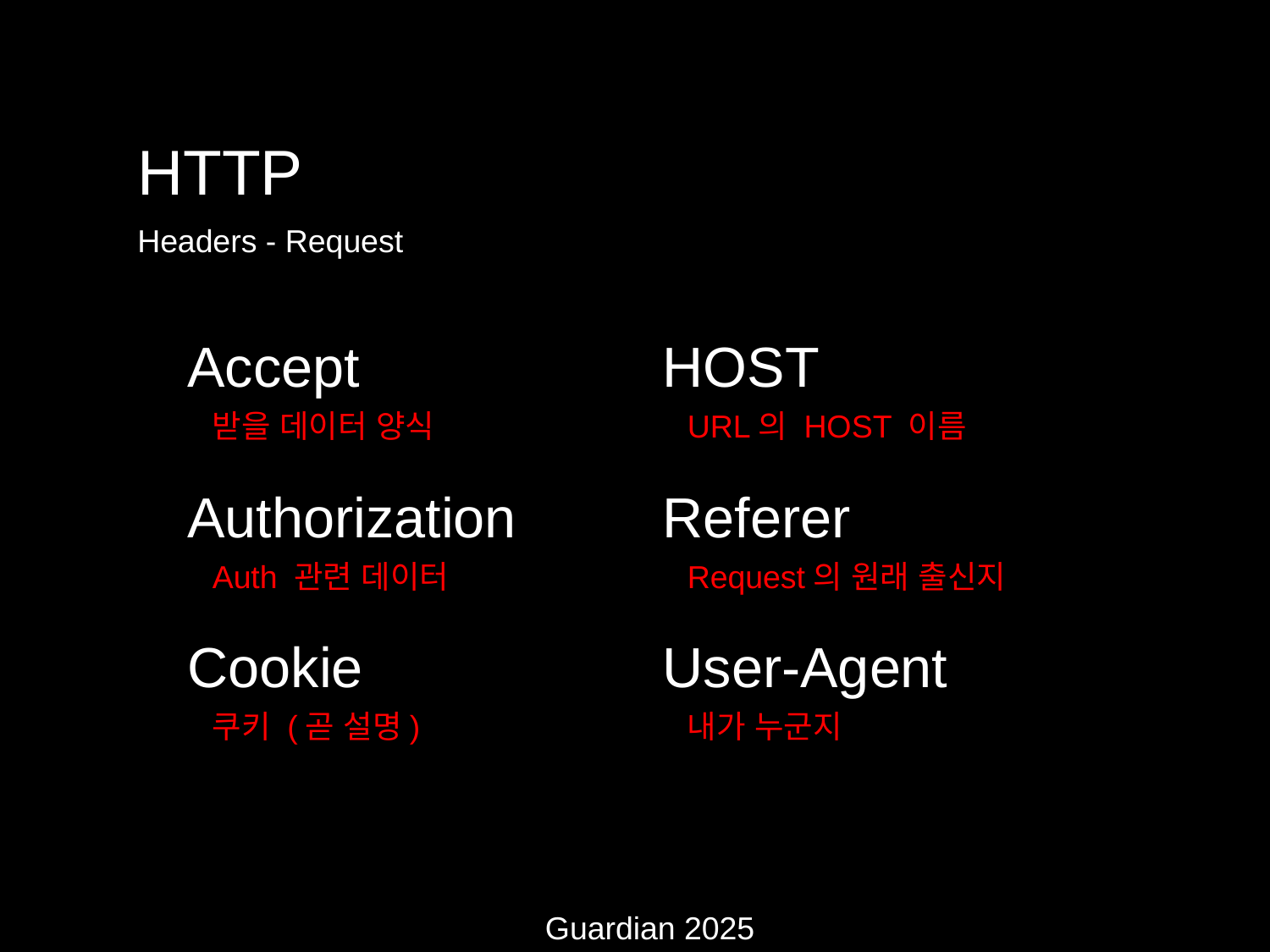

HTTP
Headers - Request
HOST
Accept
받을 데이터 양식
Authorization
Auth 관련 데이터
Cookie
쿠키 (곧 설명)
URL의 HOST 이름
Referer
Request의 원래 출신지
User-Agent
내가 누군지

Guardian 2025